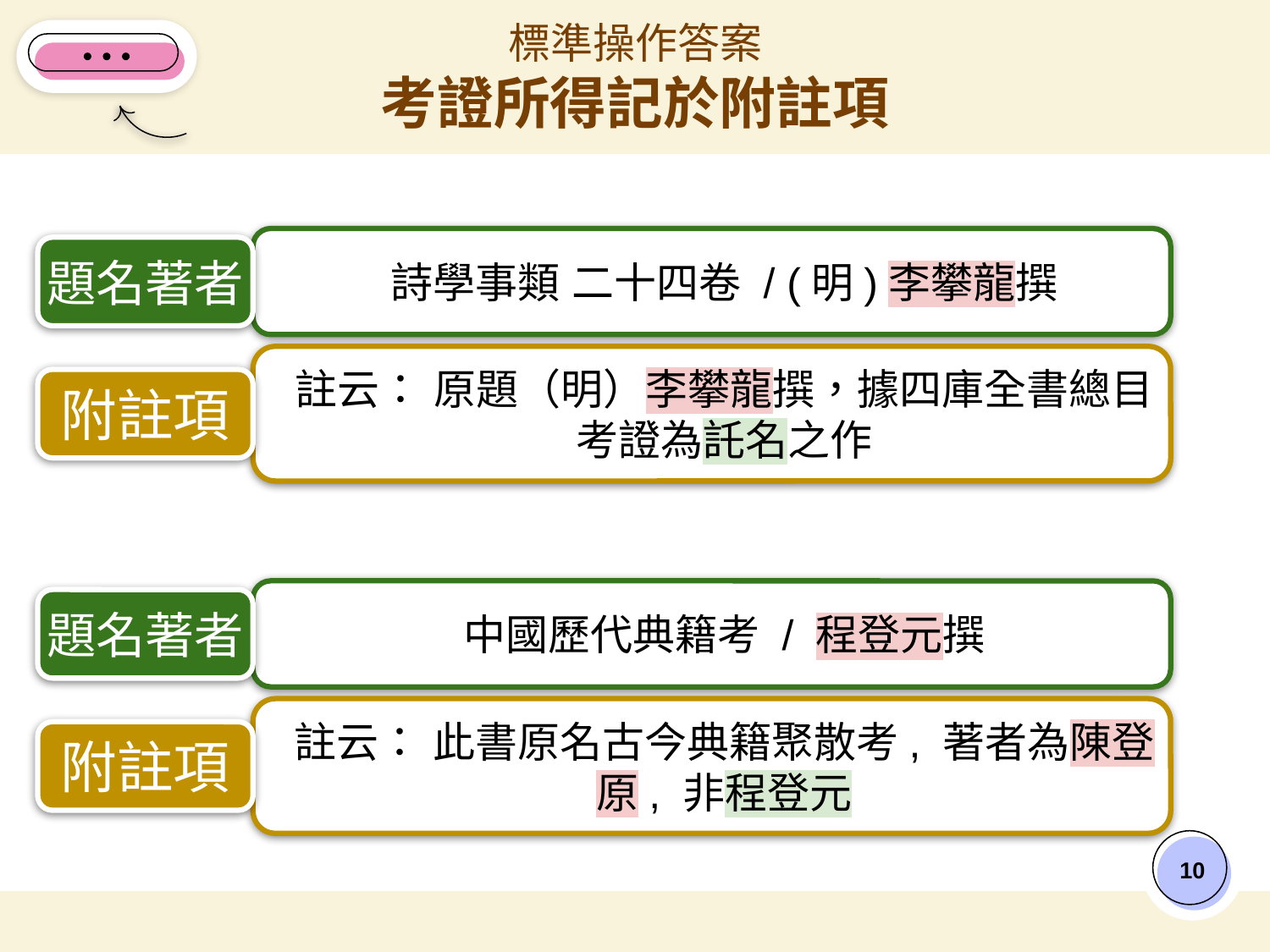

# 標準操作答案
考證所得記於附註項

詩學事類 二十四卷 / (明)李攀龍撰
題名著者
註云： 原題（明）李攀龍撰，據四庫全書總目考證為託名之作
附註項
中國歷代典籍考 / 程登元撰
題名著者
註云： 此書原名古今典籍聚散考, 著者為陳登原, 非程登元
附註項
10